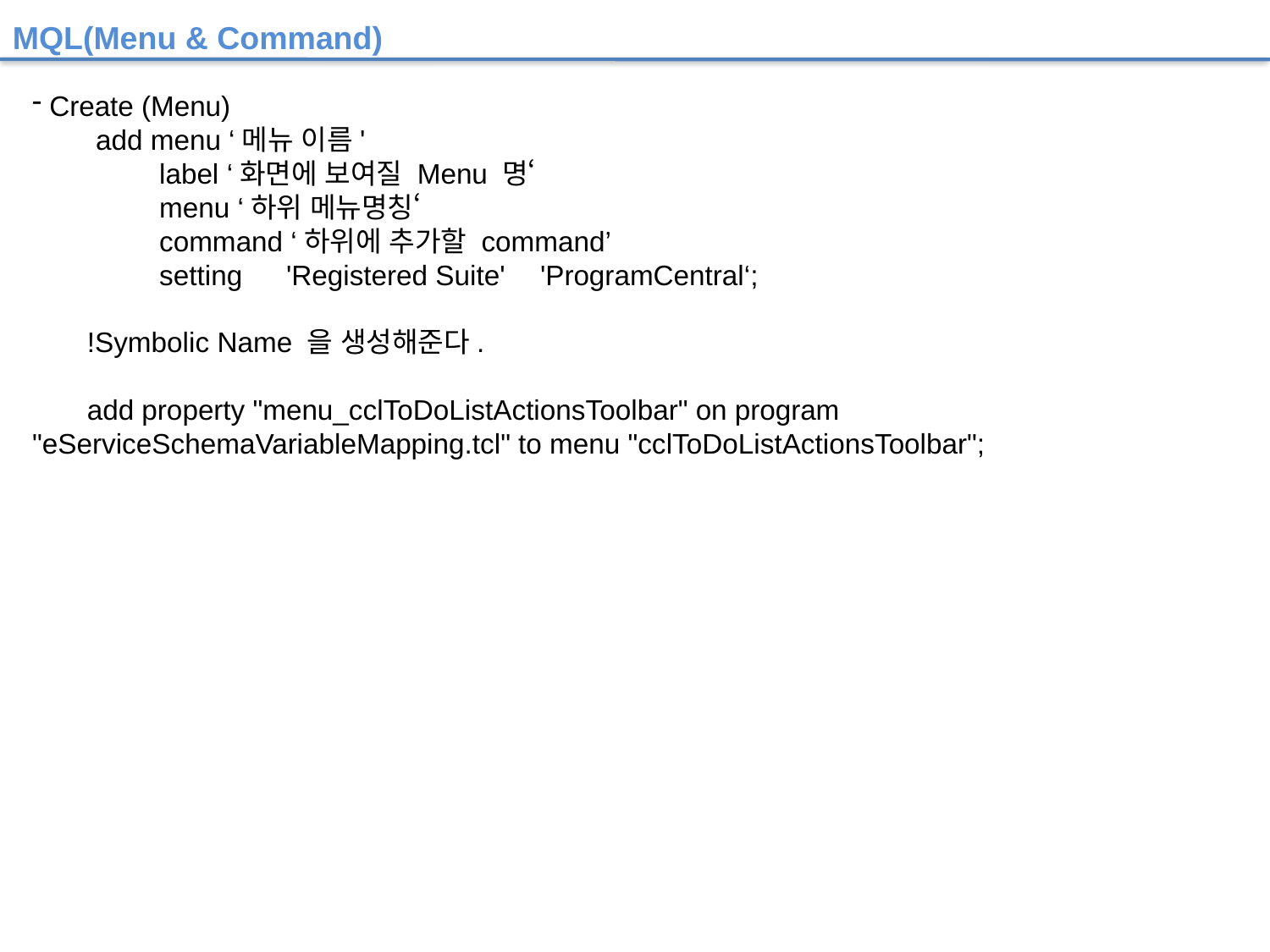

MQL(Menu & Command)
 Create (Menu)
add menu ‘메뉴 이름'
	label ‘화면에 보여질 Menu 명‘
	menu ‘하위 메뉴명칭‘
	command ‘하위에 추가할 command’
	setting	'Registered Suite'	'ProgramCentral‘;

       !Symbolic Name 을 생성해준다.

       add property "menu_cclToDoListActionsToolbar" on program 	"eServiceSchemaVariableMapping.tcl" to menu "cclToDoListActionsToolbar";